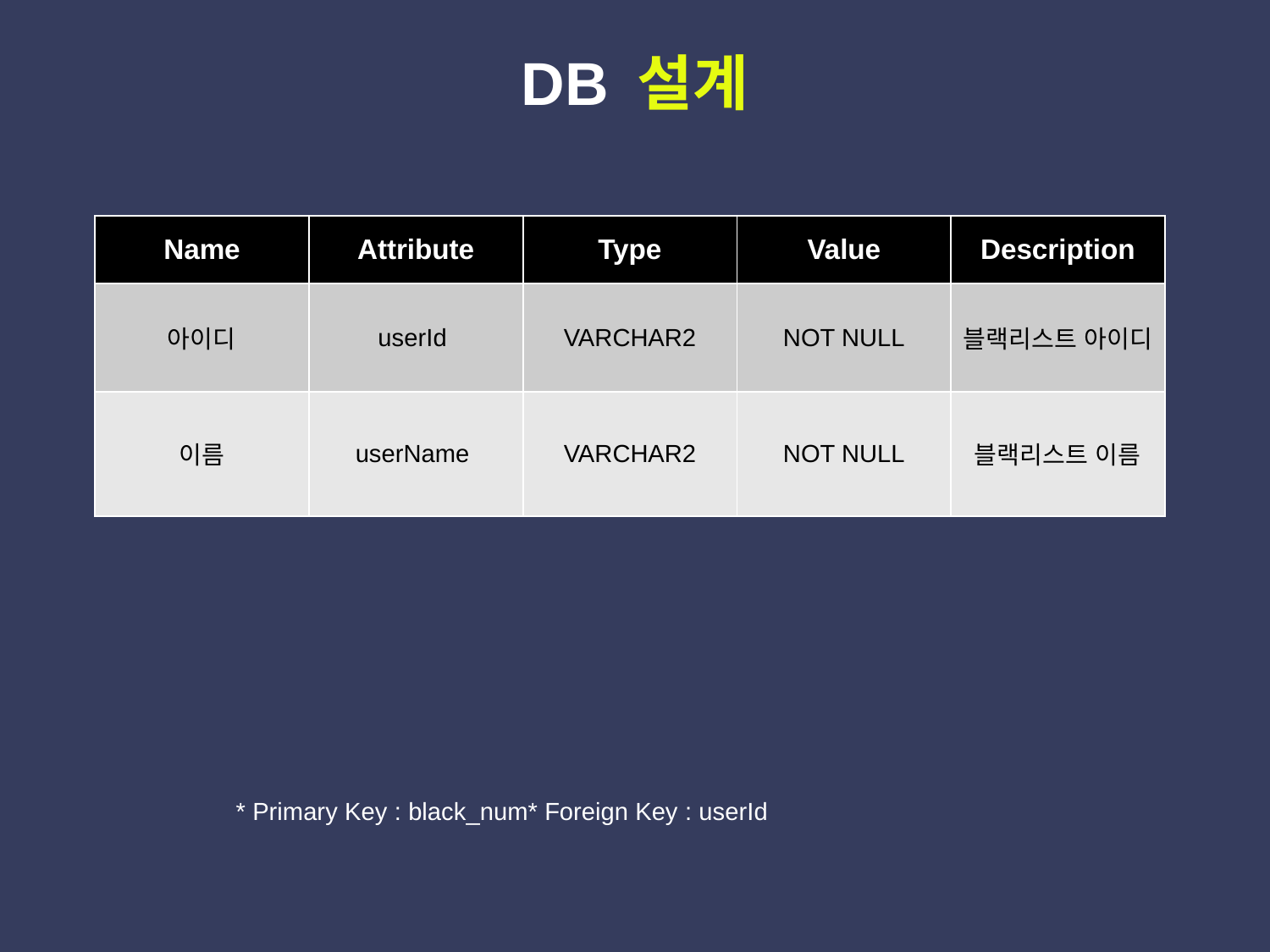

DB 설계
    Blacklist Table : 블랙리스트의 정보를 저장할 테이블
| Name | Attribute | Type | Value | Description |
| --- | --- | --- | --- | --- |
| 아이디 | userId | VARCHAR2 | NOT NULL | 블랙리스트 아이디 |
| 이름 | userName | VARCHAR2 | NOT NULL | 블랙리스트 이름 |
* Primary Key : black_num* Foreign Key : userId